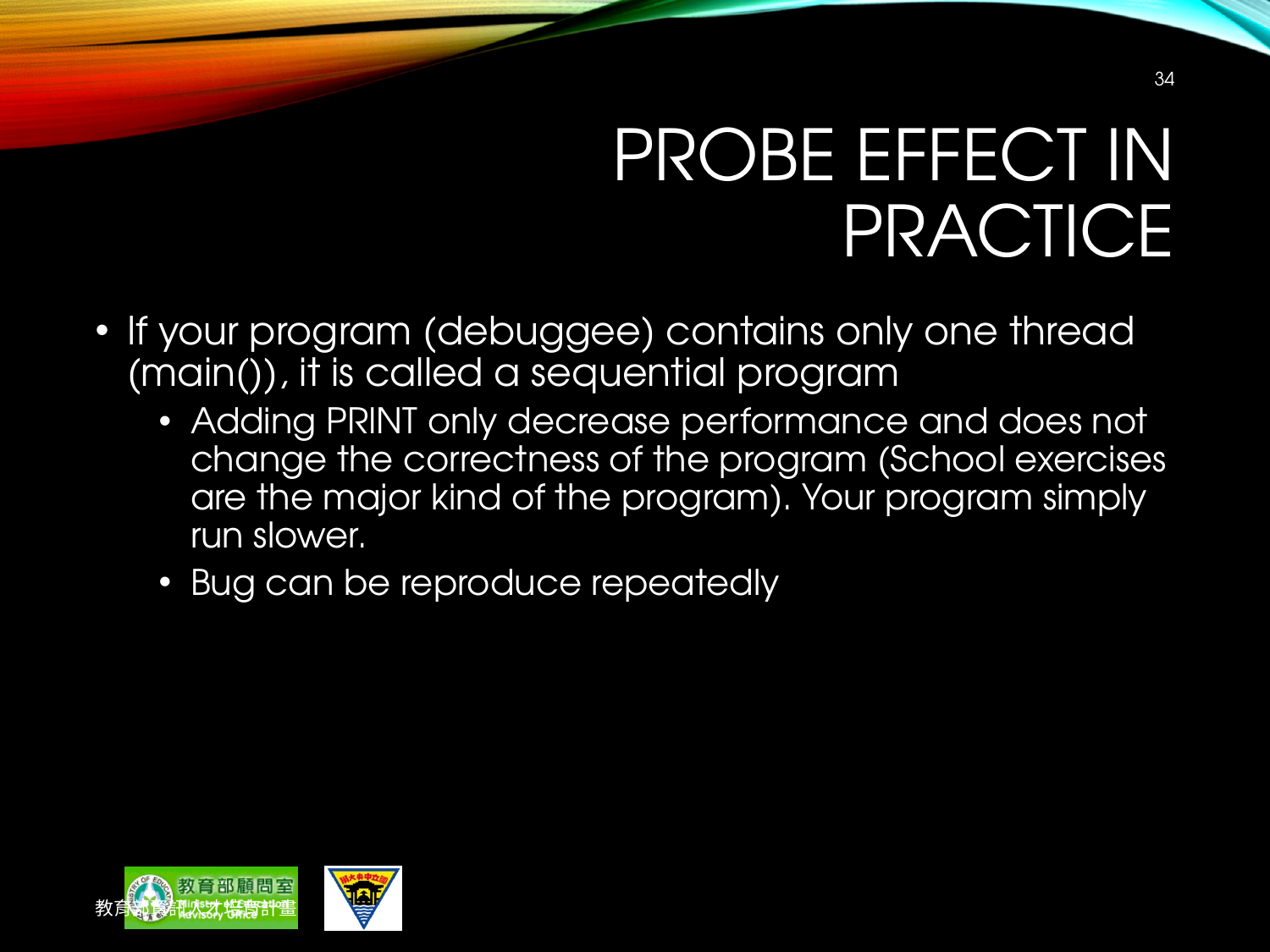

34
# Probe Effect in Practice
If your program (debuggee) contains only one thread (main()), it is called a sequential program
Adding PRINT only decrease performance and does not change the correctness of the program (School exercises are the major kind of the program). Your program simply run slower.
Bug can be reproduce repeatedly

教育部資訊人才培育計畫